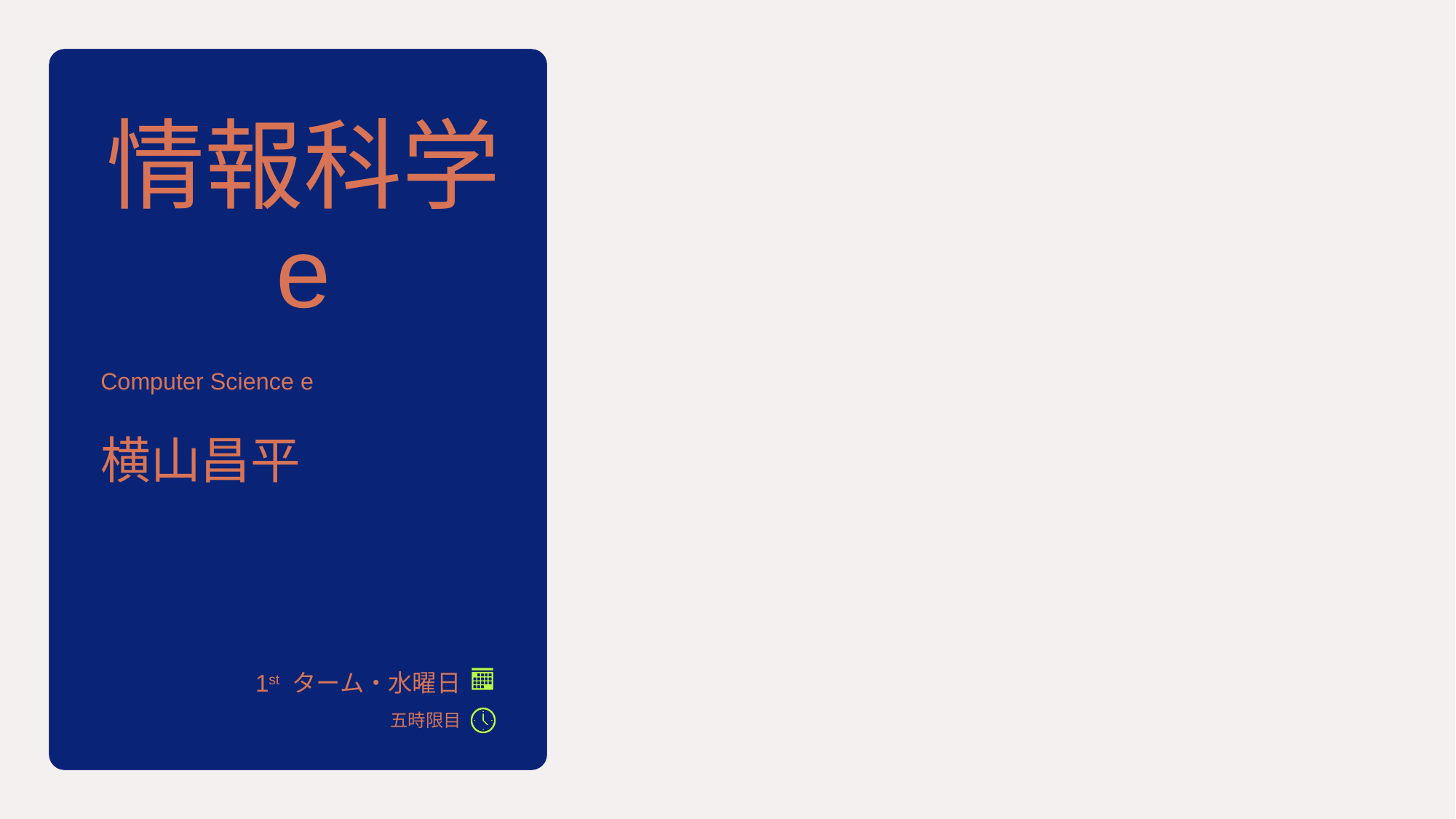

# 情報科学 e
Computer Science e
横山昌平
1st ターム・水曜日
五時限目